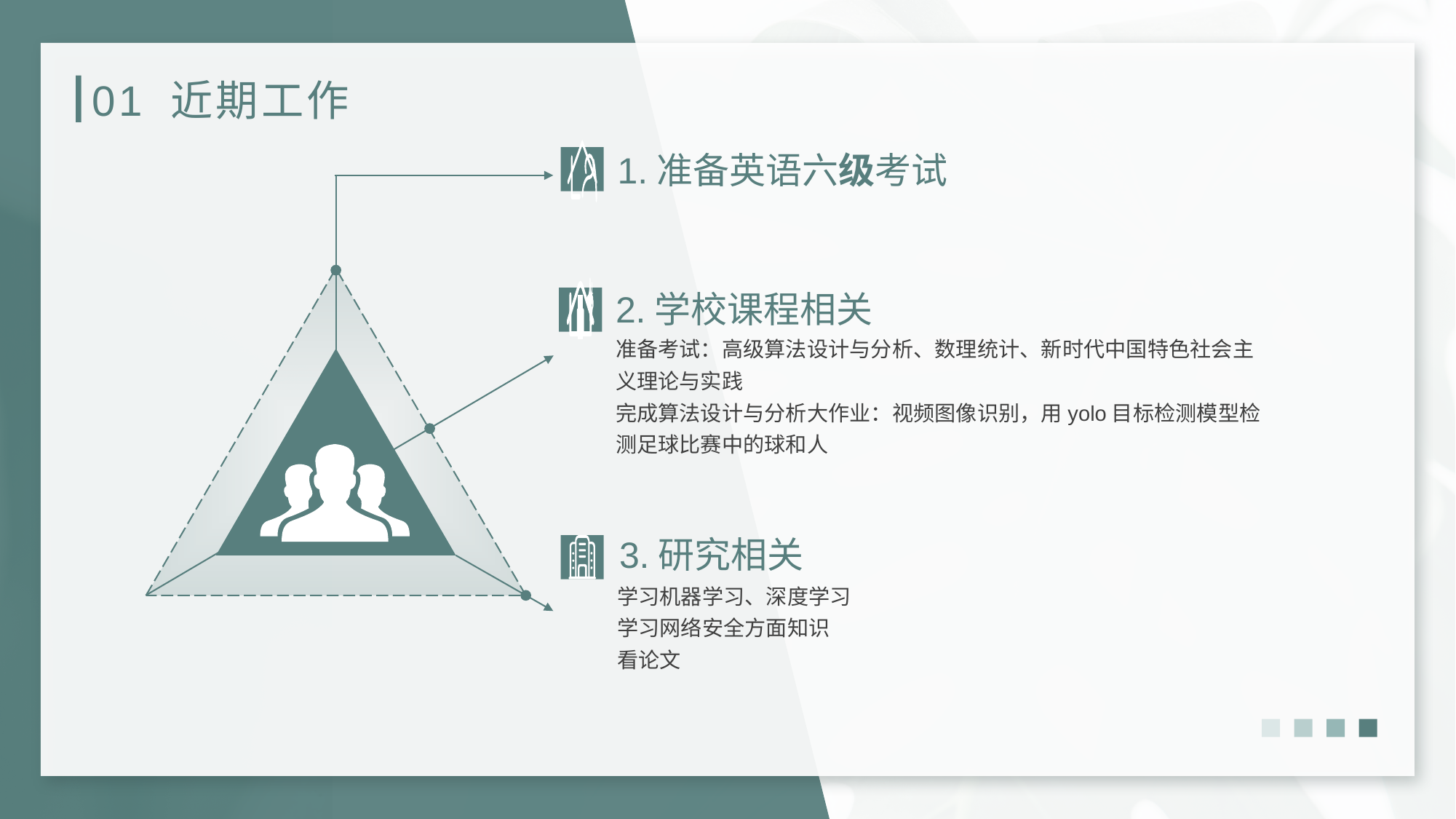

# 01 近期工作

1.准备英语六级考试

2.学校课程相关
准备考试：高级算法设计与分析、数理统计、新时代中国特色社会主义理论与实践
完成算法设计与分析大作业：视频图像识别，用yolo目标检测模型检测足球比赛中的球和人

3.研究相关

学习机器学习、深度学习
学习网络安全方面知识
看论文